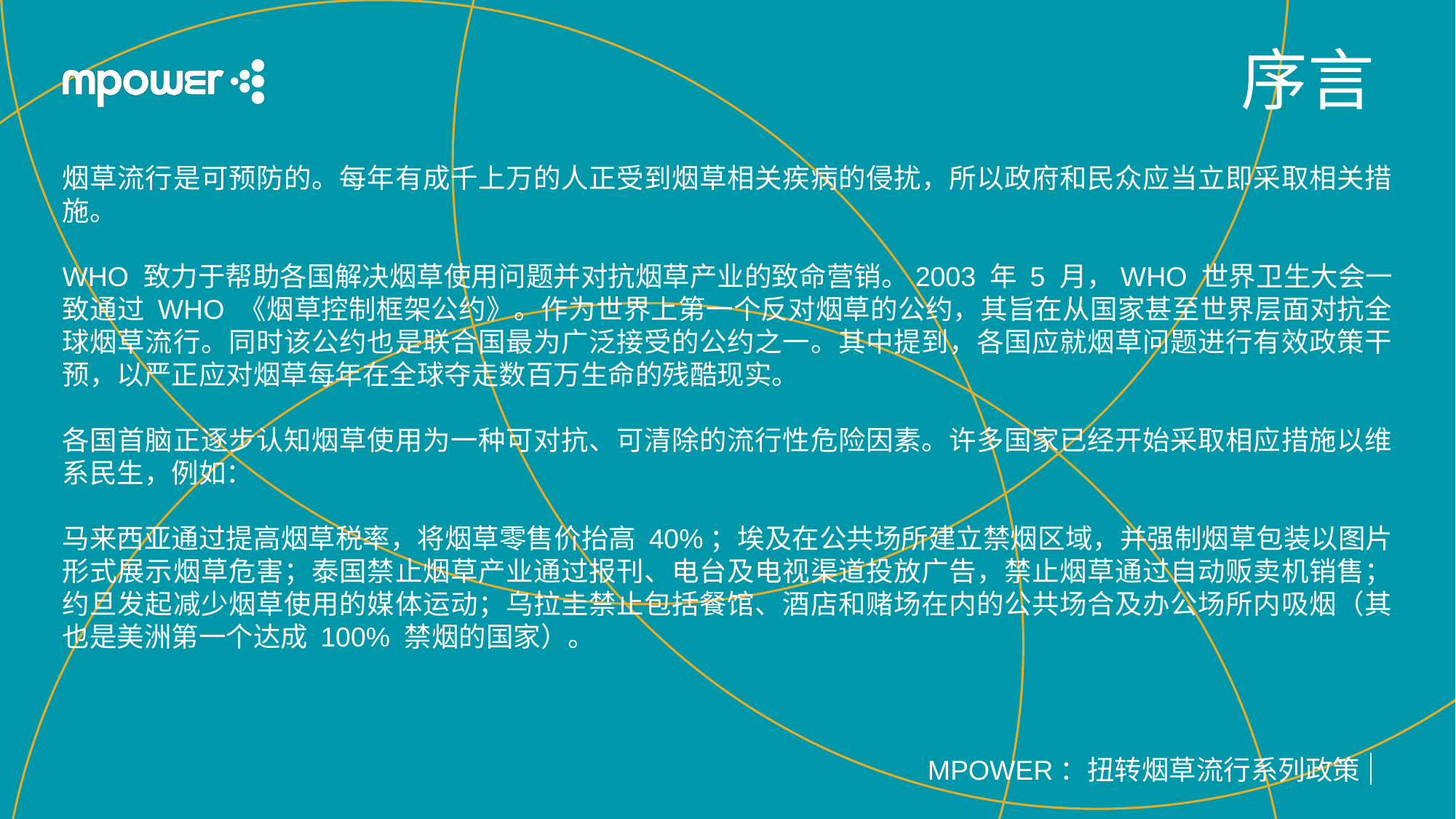

# 序言
烟草流行是可预防的。每年有成千上万的人正受到烟草相关疾病的侵扰，所以政府和民众应当立即采取相关措施。

WHO 致力于帮助各国解决烟草使用问题并对抗烟草产业的致命营销。2003 年 5 月，WHO 世界卫生大会一致通过 WHO 《烟草控制框架公约》。作为世界上第一个反对烟草的公约，其旨在从国家甚至世界层面对抗全球烟草流行。同时该公约也是联合国最为广泛接受的公约之一。其中提到，各国应就烟草问题进行有效政策干预，以严正应对烟草每年在全球夺走数百万生命的残酷现实。

各国首脑正逐步认知烟草使用为一种可对抗、可清除的流行性危险因素。许多国家已经开始采取相应措施以维系民生，例如：

马来西亚通过提高烟草税率，将烟草零售价抬高 40%；埃及在公共场所建立禁烟区域，并强制烟草包装以图片形式展示烟草危害；泰国禁止烟草产业通过报刊、电台及电视渠道投放广告，禁止烟草通过自动贩卖机销售；约旦发起减少烟草使用的媒体运动；乌拉圭禁止包括餐馆、酒店和赌场在内的公共场合及办公场所内吸烟（其也是美洲第一个达成 100% 禁烟的国家）。